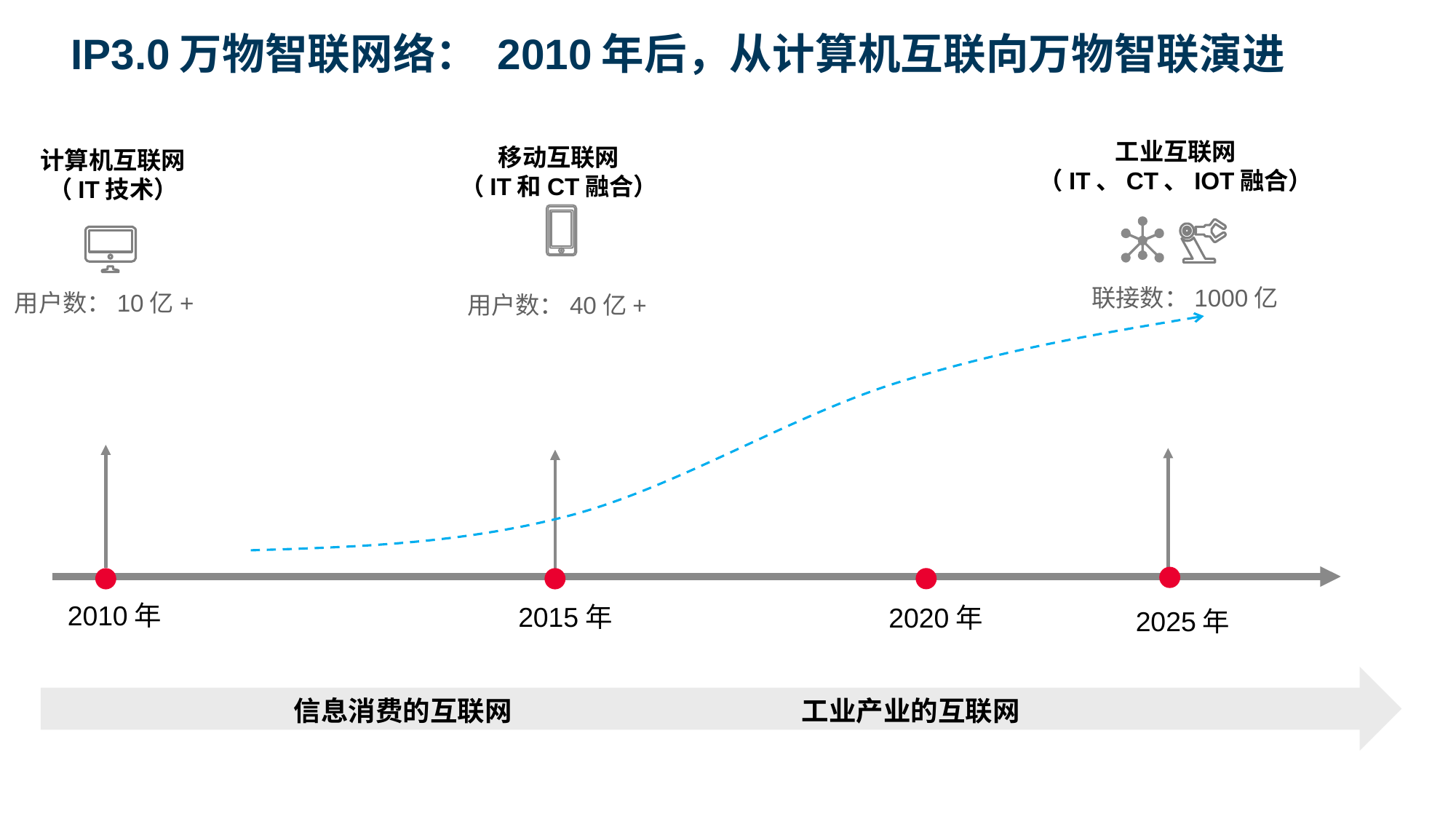

IP3.0万物智联网络： 2010年后，从计算机互联向万物智联演进
工业互联网
（IT、CT、IOT融合）

移动互联网
（IT和CT融合）
计算机互联网
（IT技术）

联接数：1000亿
用户数：10亿+
用户数：40亿+

2010年
2015年
2020年
2025年
                                  信息消费的互联网                                               工业产业的互联网